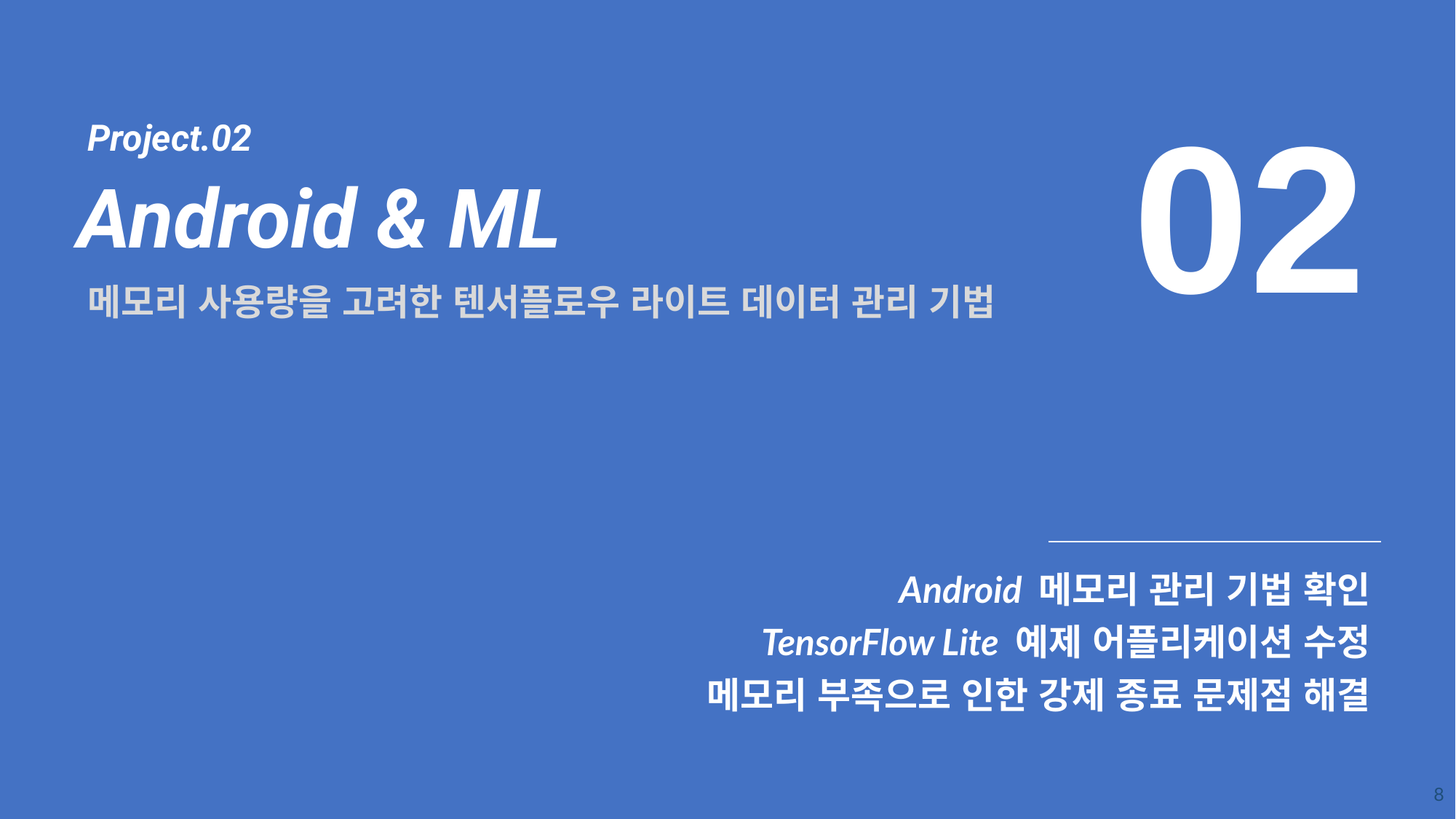

02
Project.02
Android & ML
메모리 사용량을 고려한 텐서플로우 라이트 데이터 관리 기법
Android 메모리 관리 기법 확인
TensorFlow Lite 예제 어플리케이션 수정
메모리 부족으로 인한 강제 종료 문제점 해결

8